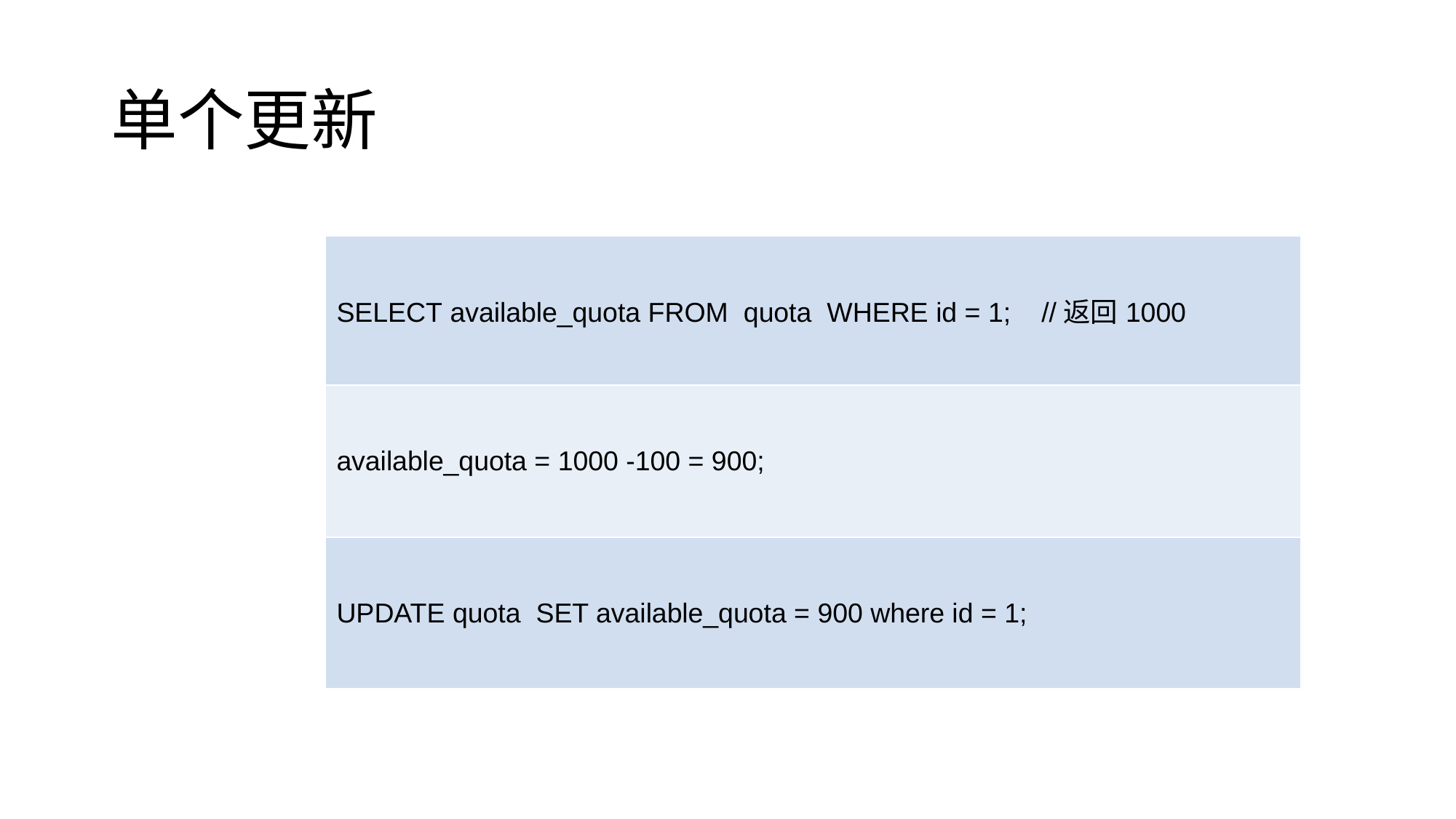

# 单个更新
| SELECT available\_quota FROM quota WHERE id = 1; //返回1000 |
| --- |
| available\_quota = 1000 -100 = 900; |
| UPDATE quota SET available\_quota = 900 where id = 1; |